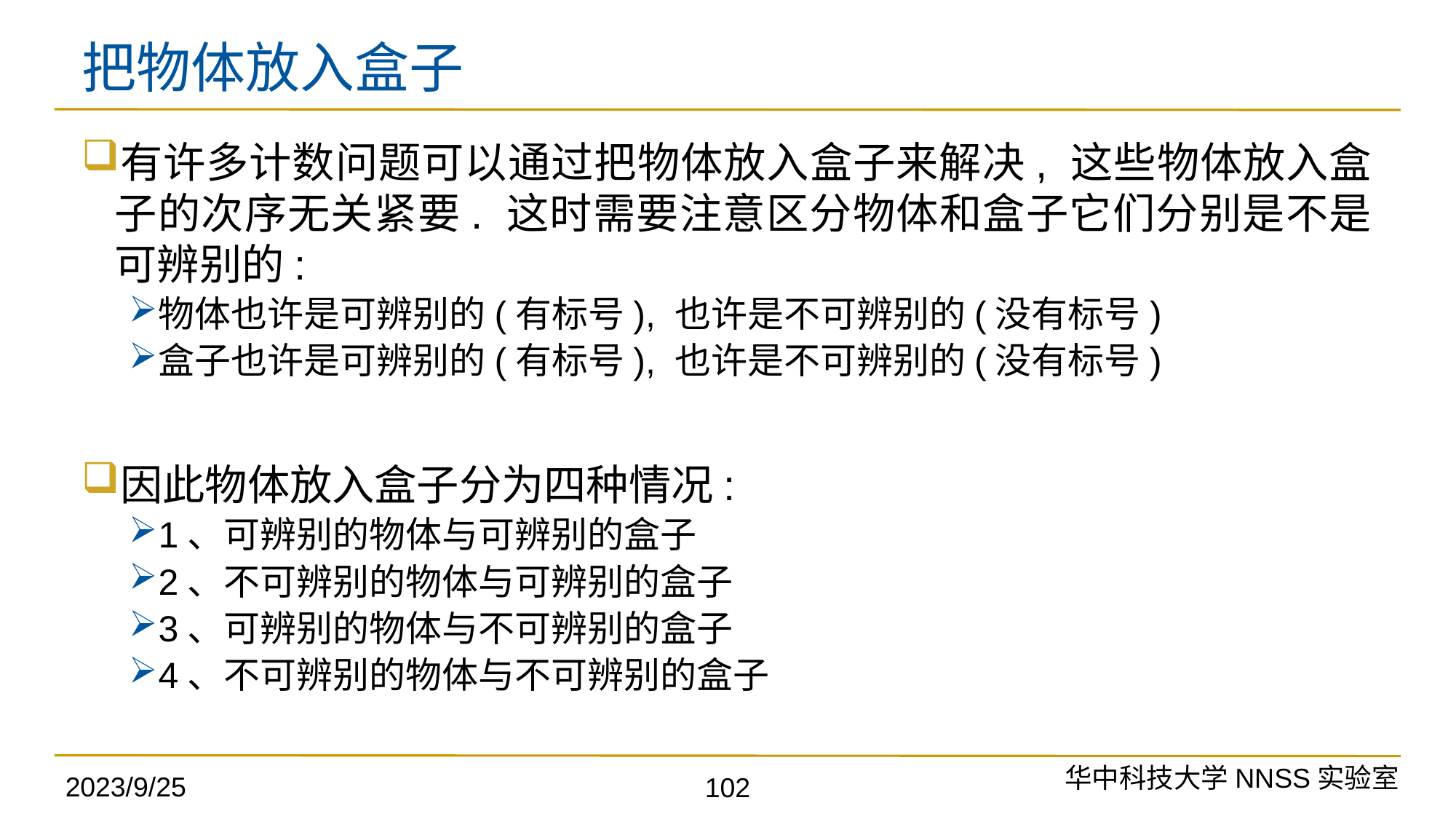

# 把物体放入盒子
有许多计数问题可以通过把物体放入盒子来解决, 这些物体放入盒子的次序无关紧要. 这时需要注意区分物体和盒子它们分别是不是可辨别的:
物体也许是可辨别的(有标号), 也许是不可辨别的(没有标号)
盒子也许是可辨别的(有标号), 也许是不可辨别的(没有标号)

因此物体放入盒子分为四种情况:
1、可辨别的物体与可辨别的盒子
2、不可辨别的物体与可辨别的盒子
3、可辨别的物体与不可辨别的盒子
4、不可辨别的物体与不可辨别的盒子

华中科技大学NNSS实验室
2023/9/25
102